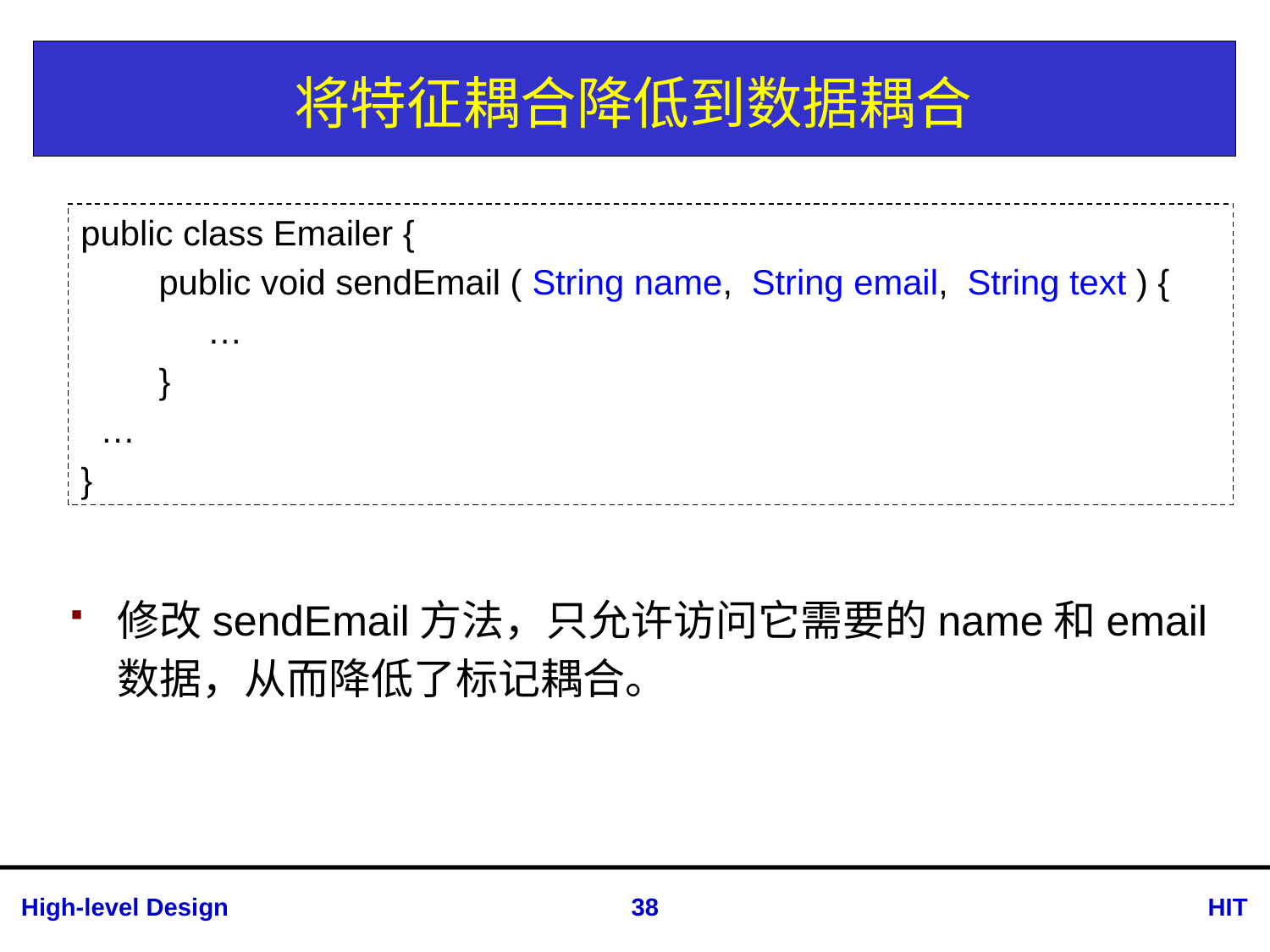

# 将特征耦合降低到数据耦合
public class Emailer {
        public void sendEmail ( String name,  String email,  String text ) {
             …
        }
  …
}
修改sendEmail方法，只允许访问它需要的name和email数据，从而降低了标记耦合。